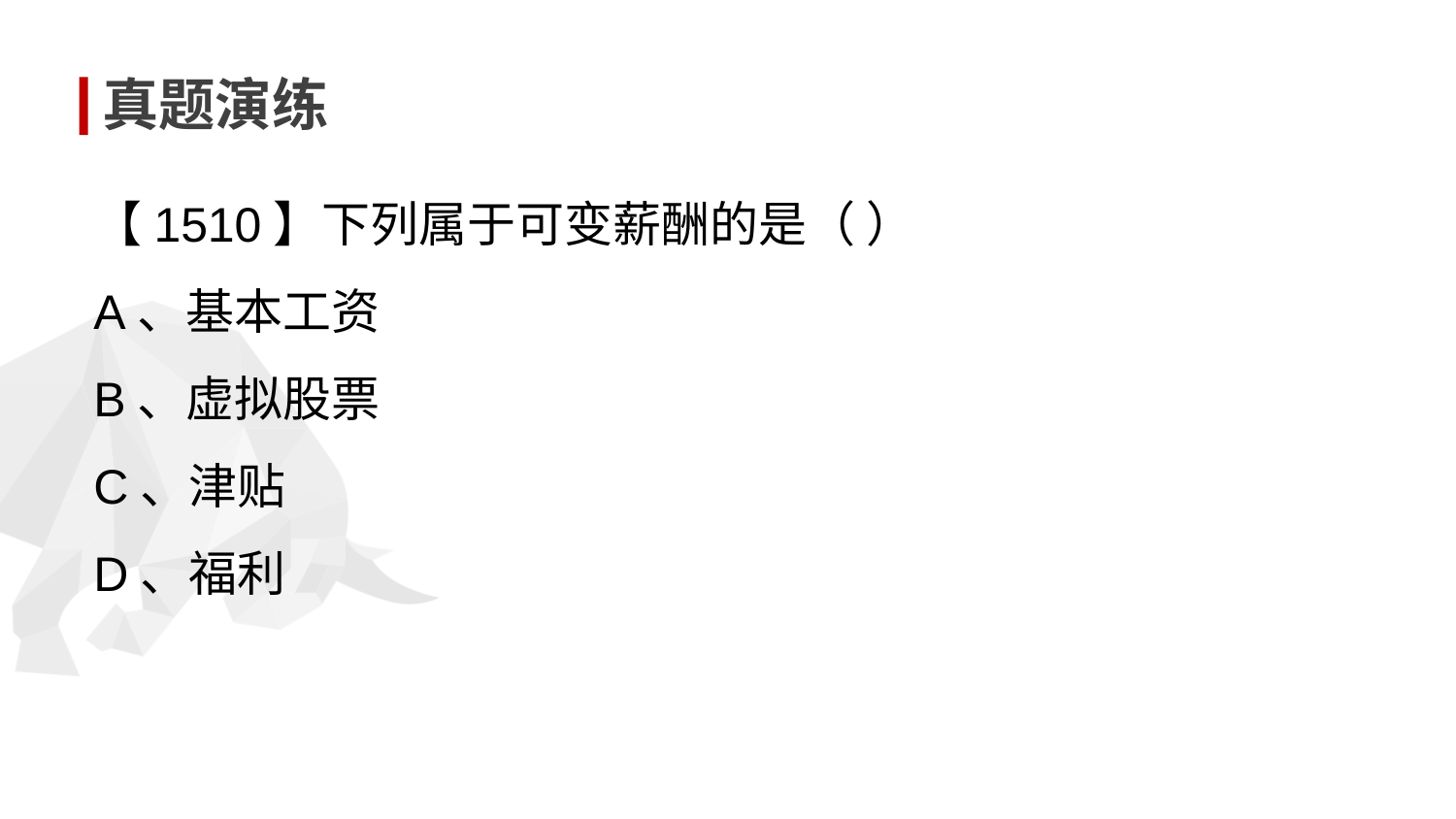

真题演练
【1510】下列属于可变薪酬的是（ ）
A、基本工资
B、虚拟股票
C、津贴
D、福利